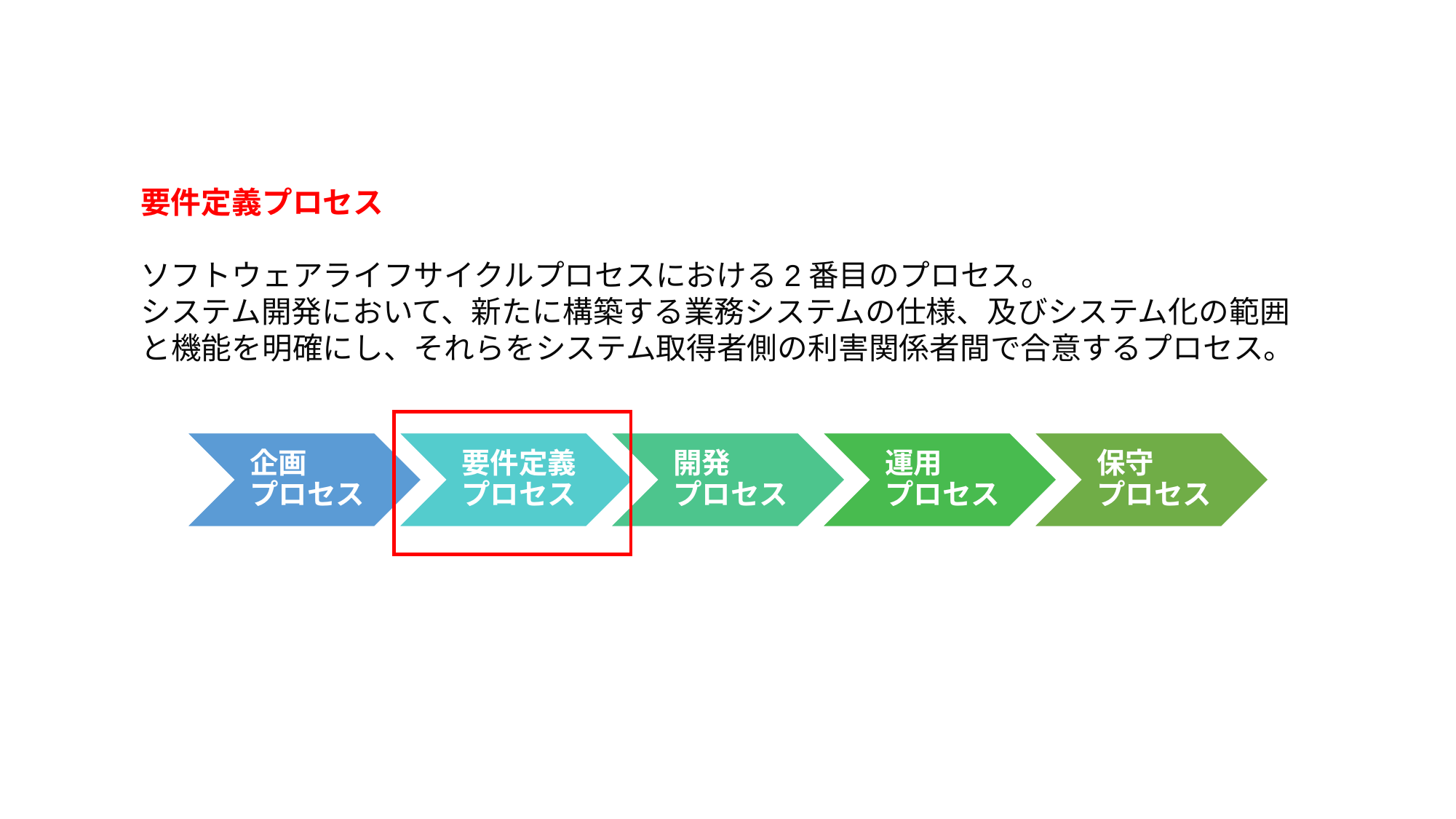

企画　　プロセス
要件定義プロセス
開発　　プロセス
運用　　プロセス
保守　　プロセス
要件定義プロセス

ソフトウェアライフサイクルプロセスにおける2番目のプロセス。
システム開発において、新たに構築する業務システムの仕様、及びシステム化の範囲と機能を明確にし、それらをシステム取得者側の利害関係者間で合意するプロセス。